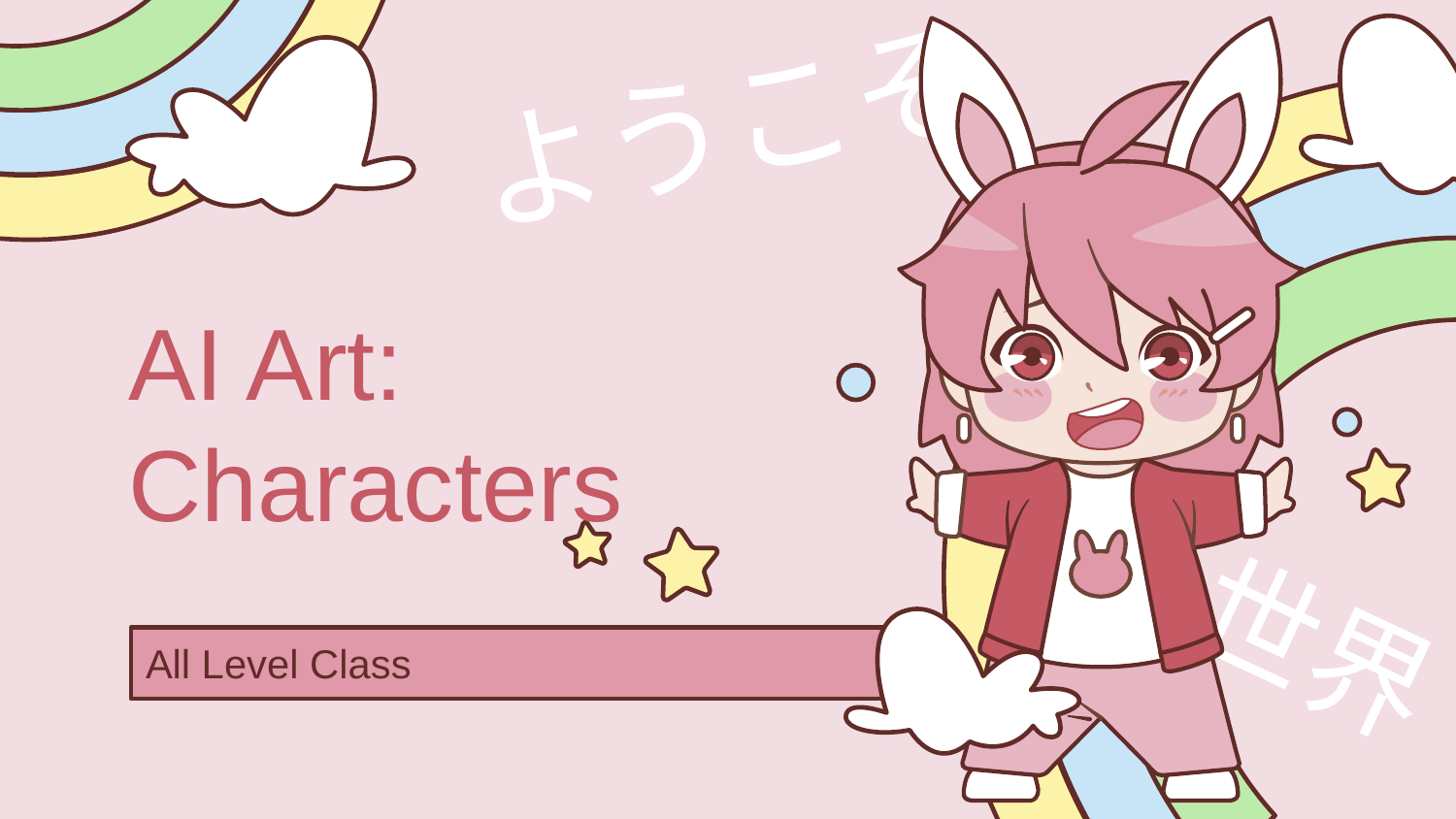

ようこそ
# AI Art: Characters

世界

All Level Class